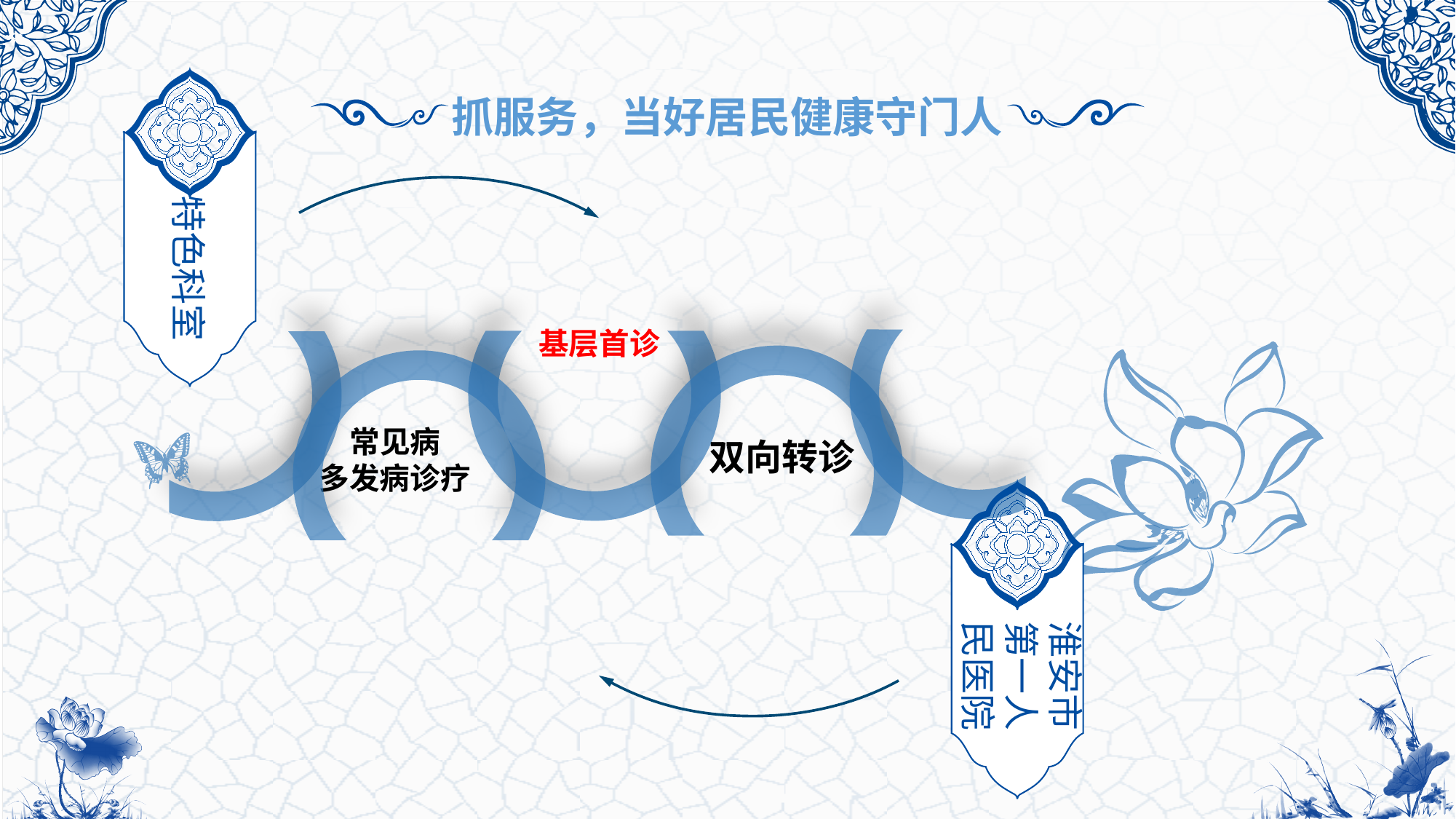

抓服务，当好居民健康守门人

特色科室

基层首诊

常见病
多发病诊疗

双向转诊

淮安市
第一人
民医院